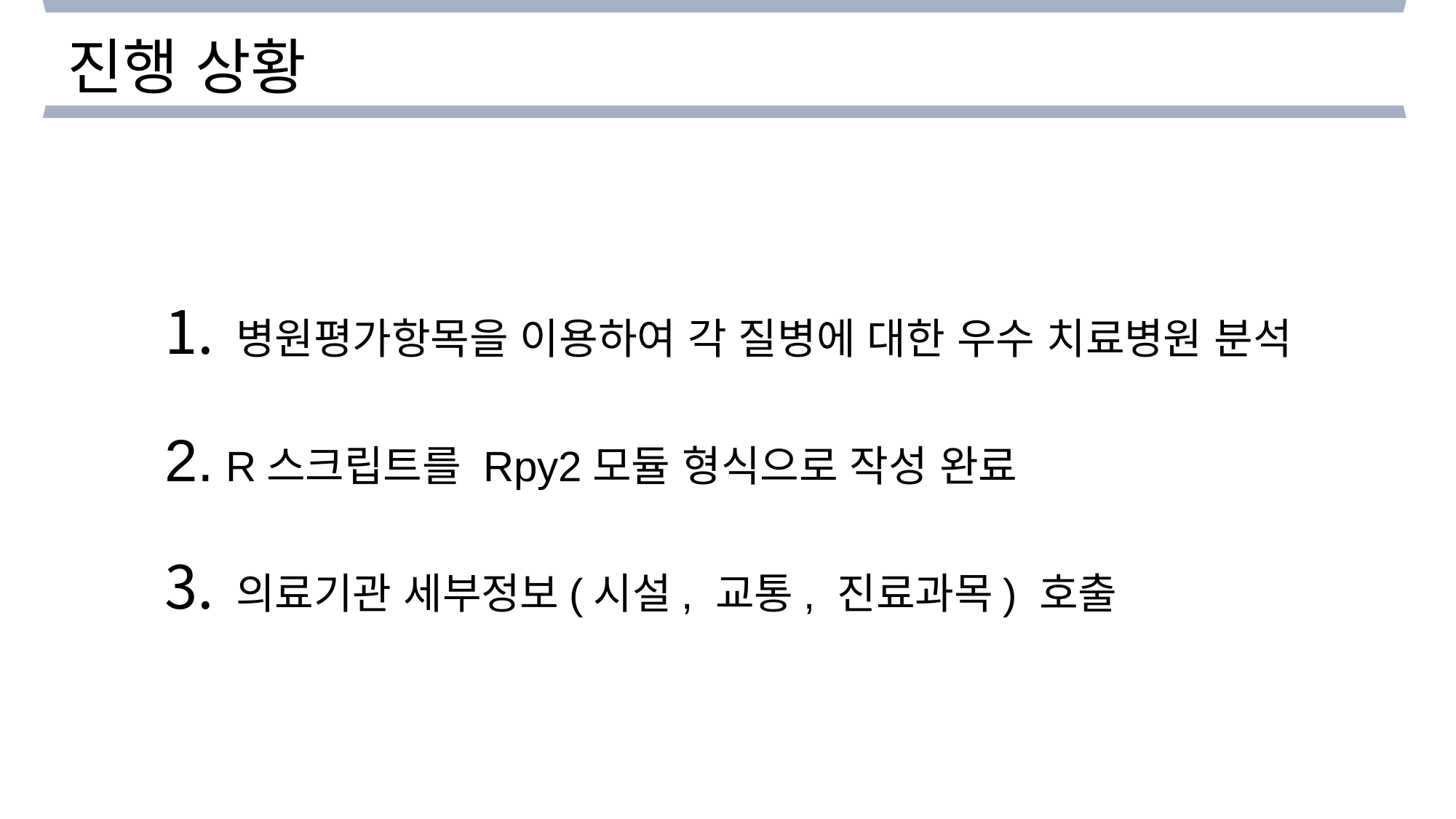

진행 상황

 병원평가항목을 이용하여 각 질병에 대한 우수 치료병원 분석
 R스크립트를 Rpy2모듈 형식으로 작성 완료
 의료기관 세부정보(시설, 교통, 진료과목) 호출